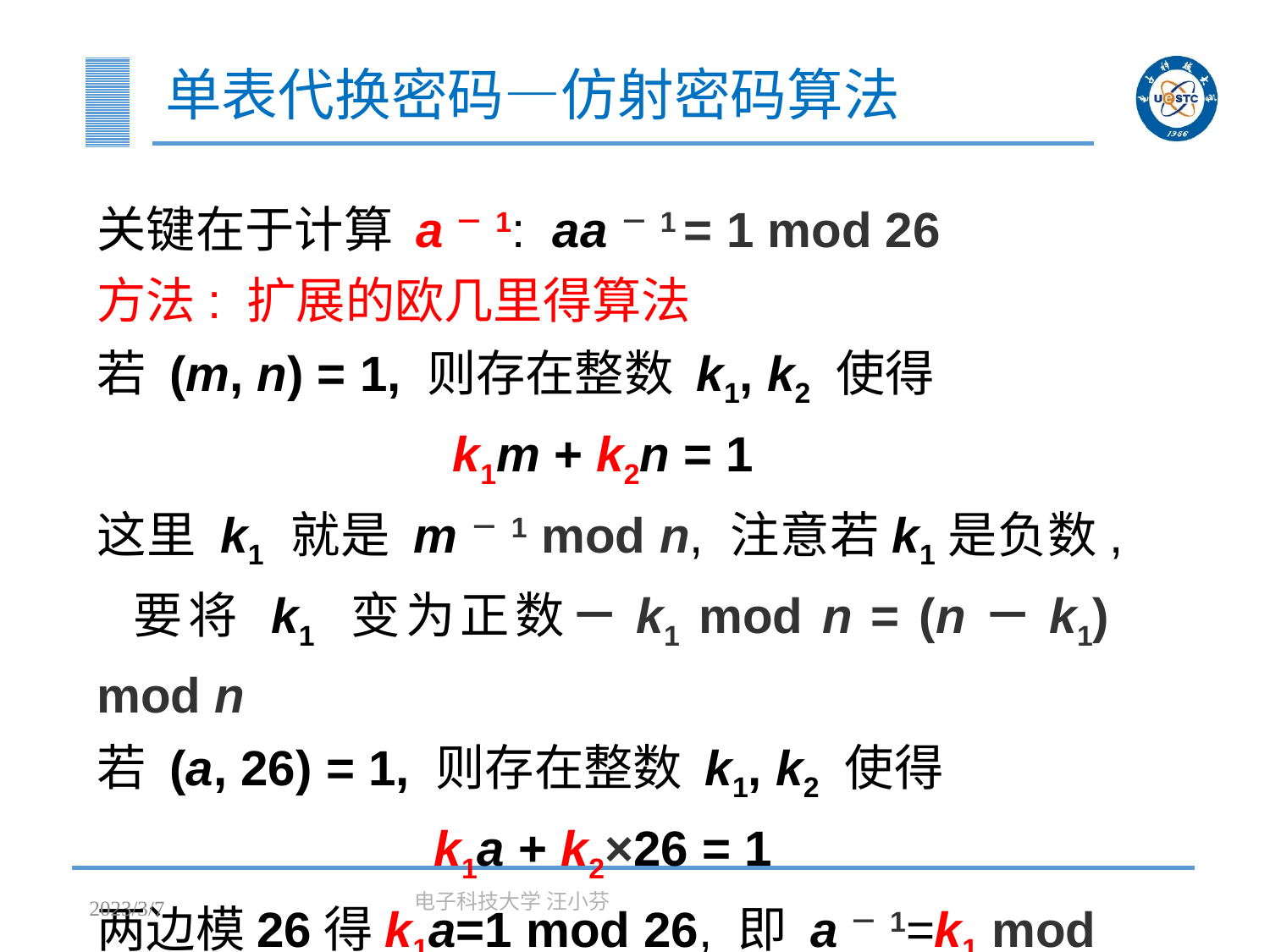

# 单表代换密码—仿射密码算法
关键在于计算 a－1:  aa－1 = 1 mod 26
方法: 扩展的欧几里得算法
若 (m, n) = 1, 则存在整数 k1, k2 使得
k1m + k2n = 1
这里 k1 就是 m－1 mod n, 注意若k1是负数, 要将 k1 变为正数－k1 mod n = (n－k1) mod n
若 (a, 26) = 1, 则存在整数 k1, k2 使得
k1a + k2×26 = 1
两边模26得k1a=1 mod 26, 即 a－1=k1 mod 26

2023/3/7
电子科技大学 汪小芬